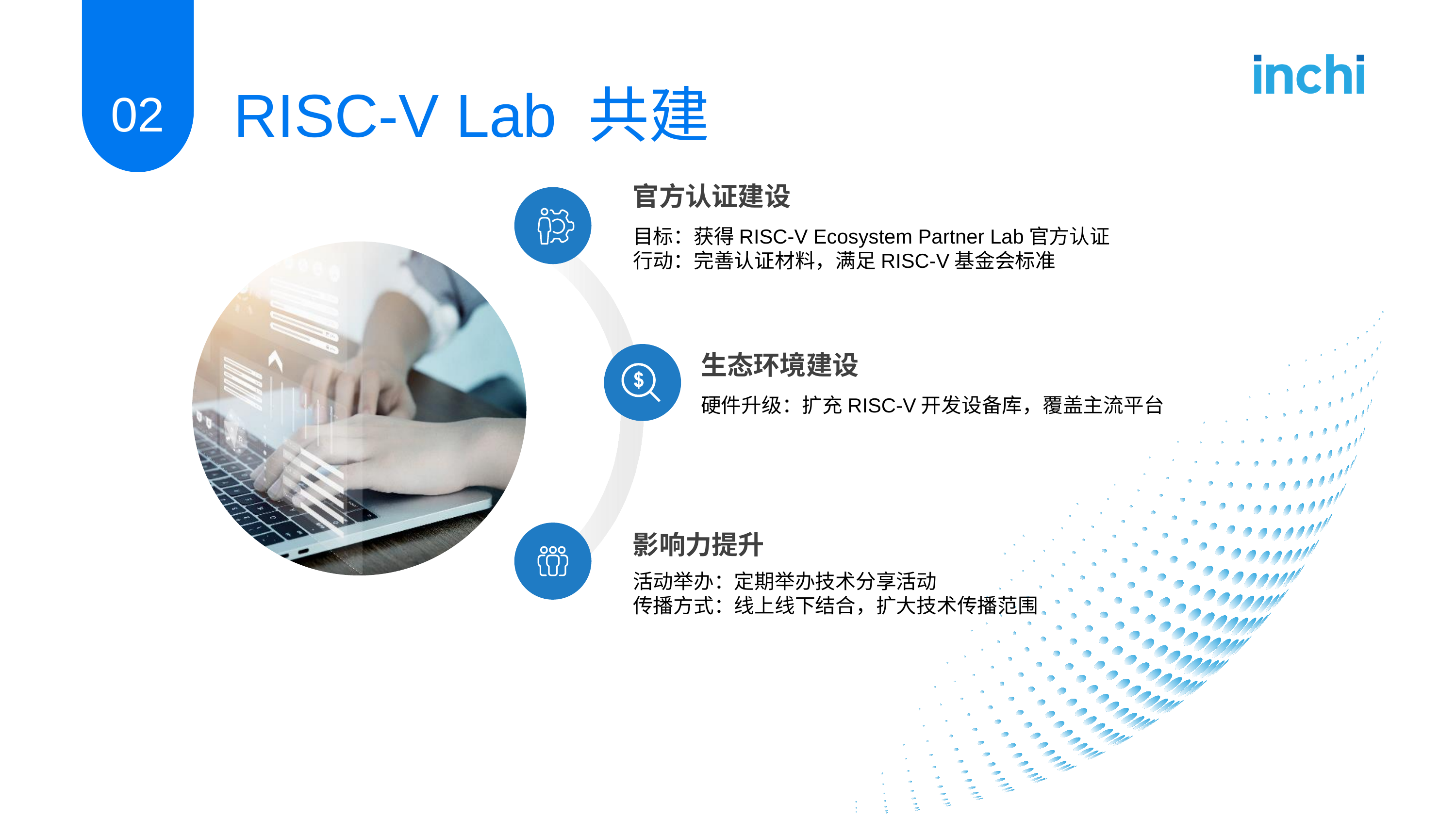

RISC-V Lab 共建
02
官方认证建设
目标：获得RISC-V Ecosystem Partner Lab官方认证
行动：完善认证材料，满足RISC-V基金会标准

生态环境建设
硬件升级：扩充RISC-V开发设备库，覆盖主流平台

影响力提升
活动举办：定期举办技术分享活动
传播方式：线上线下结合，扩大技术传播范围